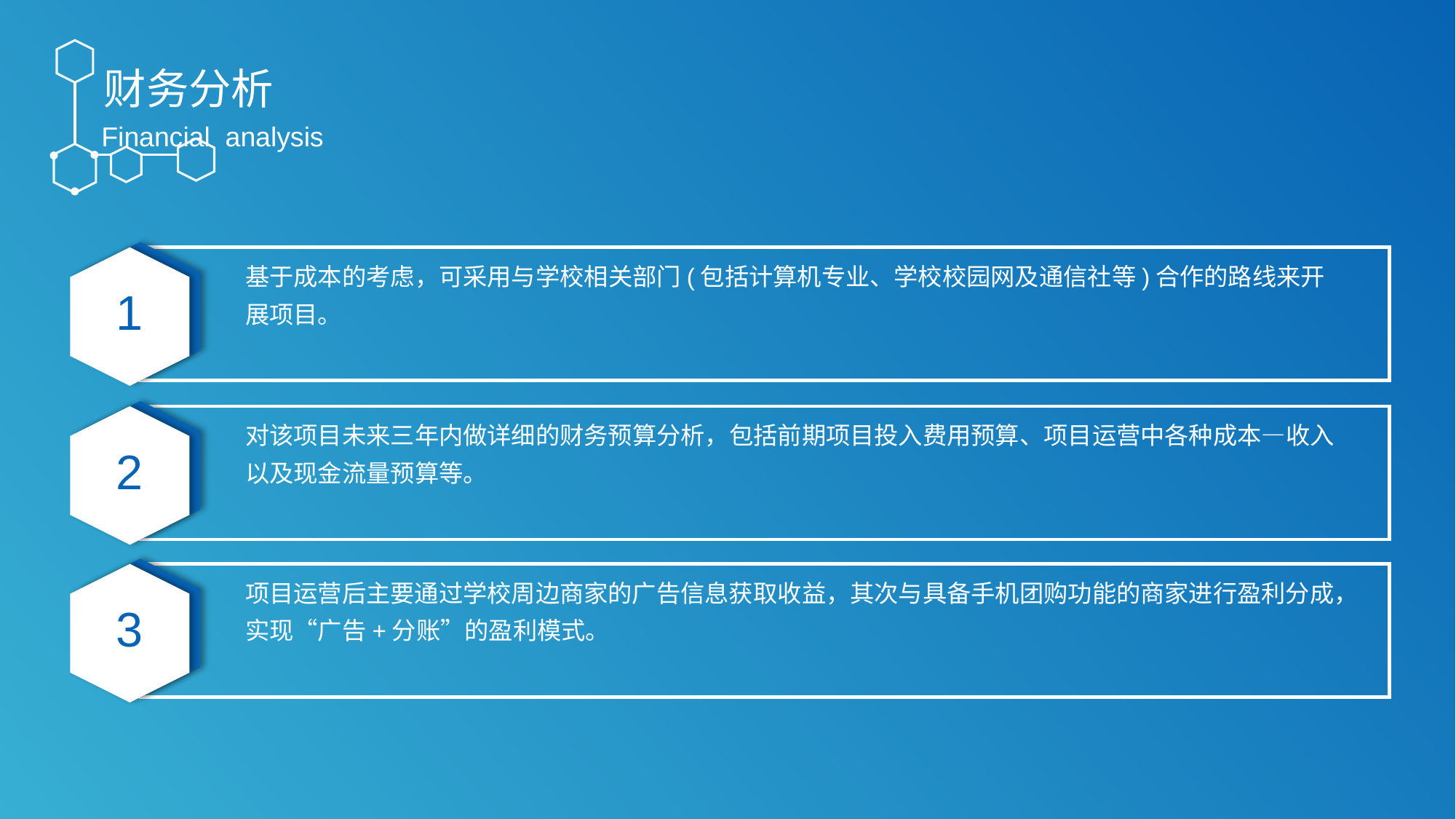

财务分析
Financial  analysis

Problem
基于成本的考虑，可采用与学校相关部门(包括计算机专业、学校校园网及通信社等)合作的路线来开展项目。

1

Problem
对该项目未来三年内做详细的财务预算分析，包括前期项目投入费用预算、项目运营中各种成本—收入以及现金流量预算等。

2

Problem
项目运营后主要通过学校周边商家的广告信息获取收益，其次与具备手机团购功能的商家进行盈利分成，实现“广告+分账”的盈利模式。

3